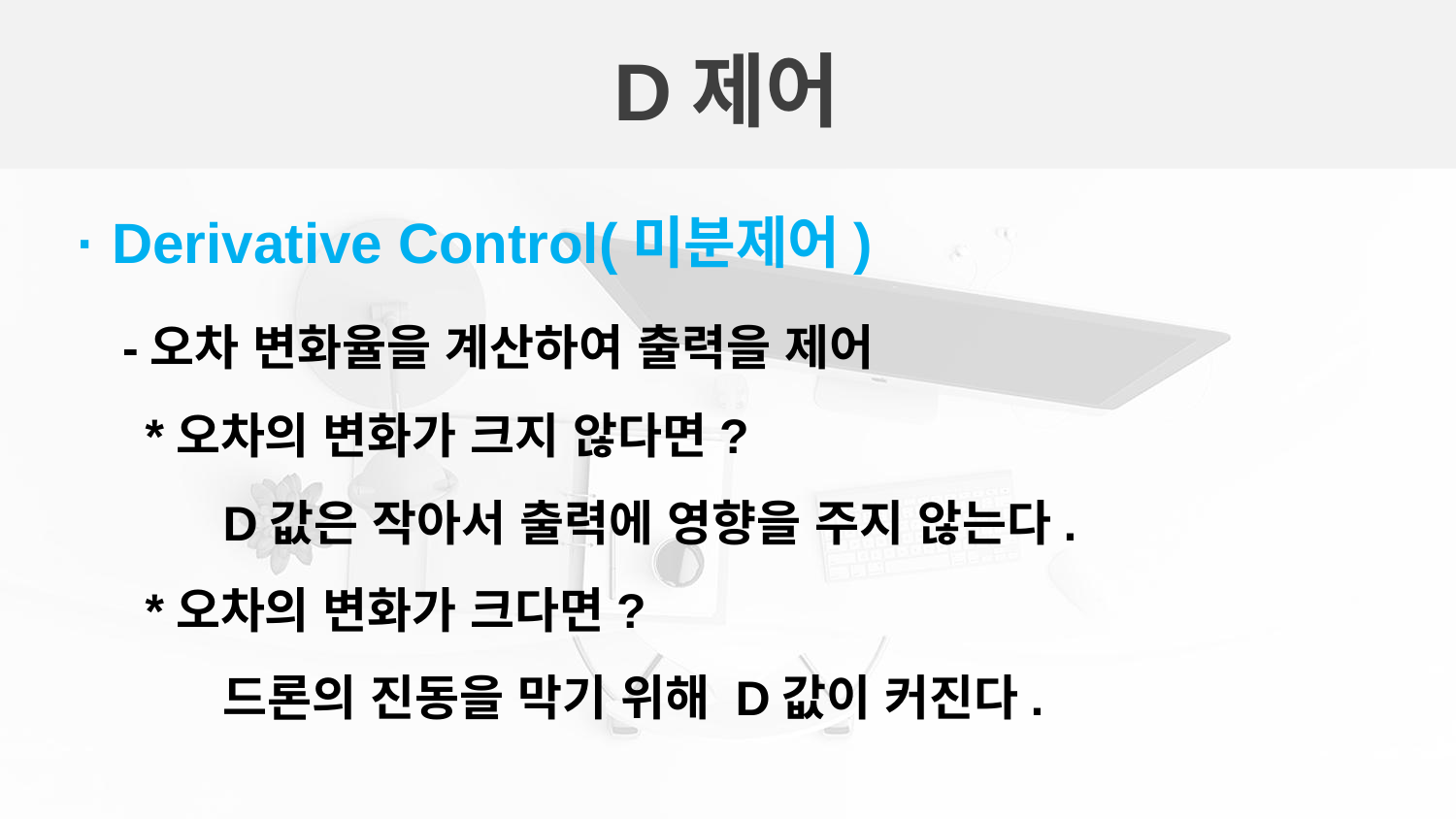

D제어
· Derivative Control(미분제어)
   -오차 변화율을 계산하여 출력을 제어
     *오차의 변화가 크지 않다면?
	D값은 작아서 출력에 영향을 주지 않는다.
     *오차의 변화가 크다면?
	드론의 진동을 막기 위해 D값이 커진다.